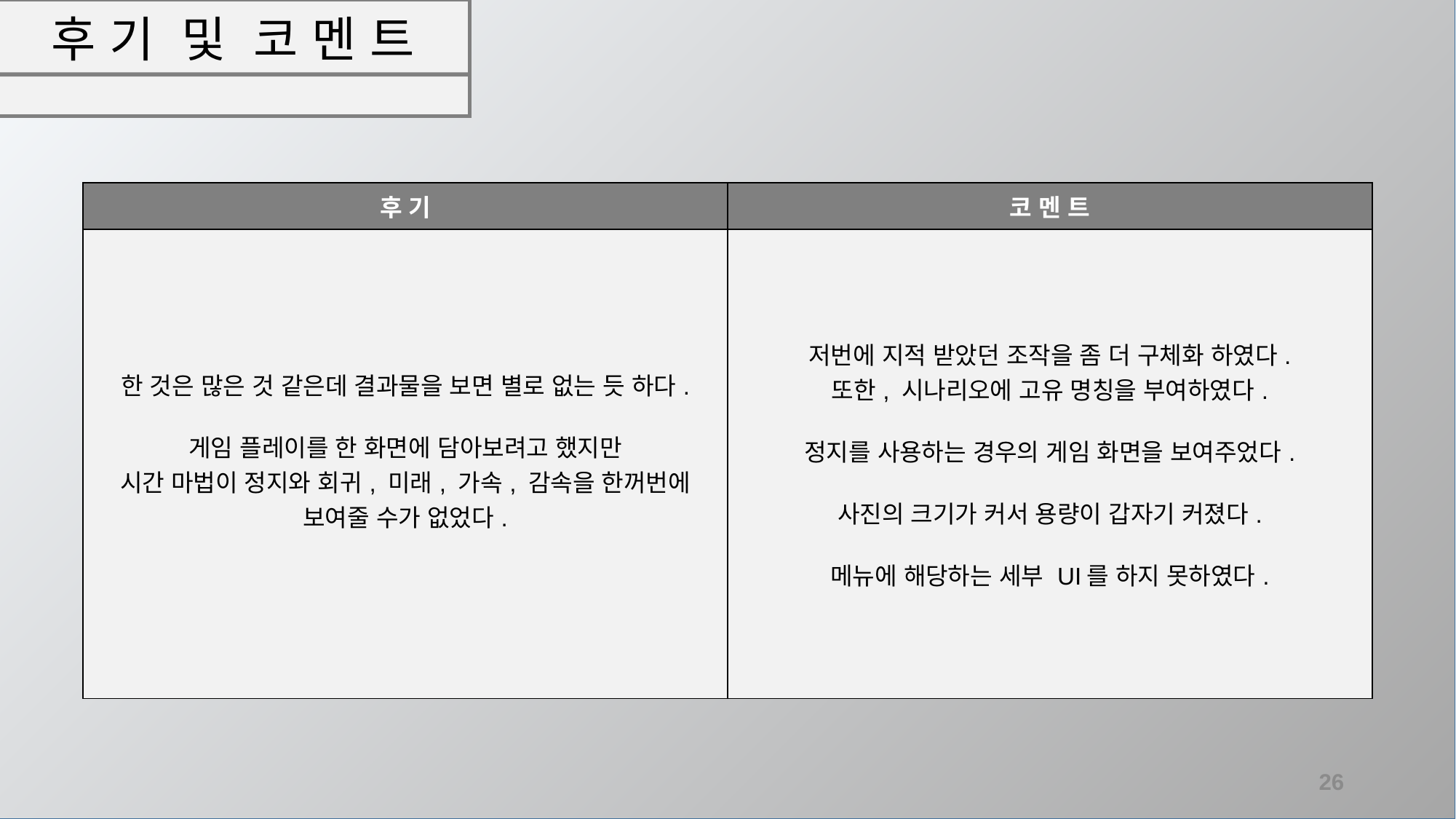

# 후 기  및  코 멘 트
| 후 기 | 코 멘 트 |
| --- | --- |
| 한 것은 많은 것 같은데 결과물을 보면 별로 없는 듯 하다. 게임 플레이를 한 화면에 담아보려고 했지만 시간 마법이 정지와 회귀, 미래, 가속, 감속을 한꺼번에 보여줄 수가 없었다. | 저번에 지적 받았던 조작을 좀 더 구체화 하였다. 또한, 시나리오에 고유 명칭을 부여하였다. 정지를 사용하는 경우의 게임 화면을 보여주었다. 사진의 크기가 커서 용량이 갑자기 커졌다. 메뉴에 해당하는 세부 UI를 하지 못하였다. |
26